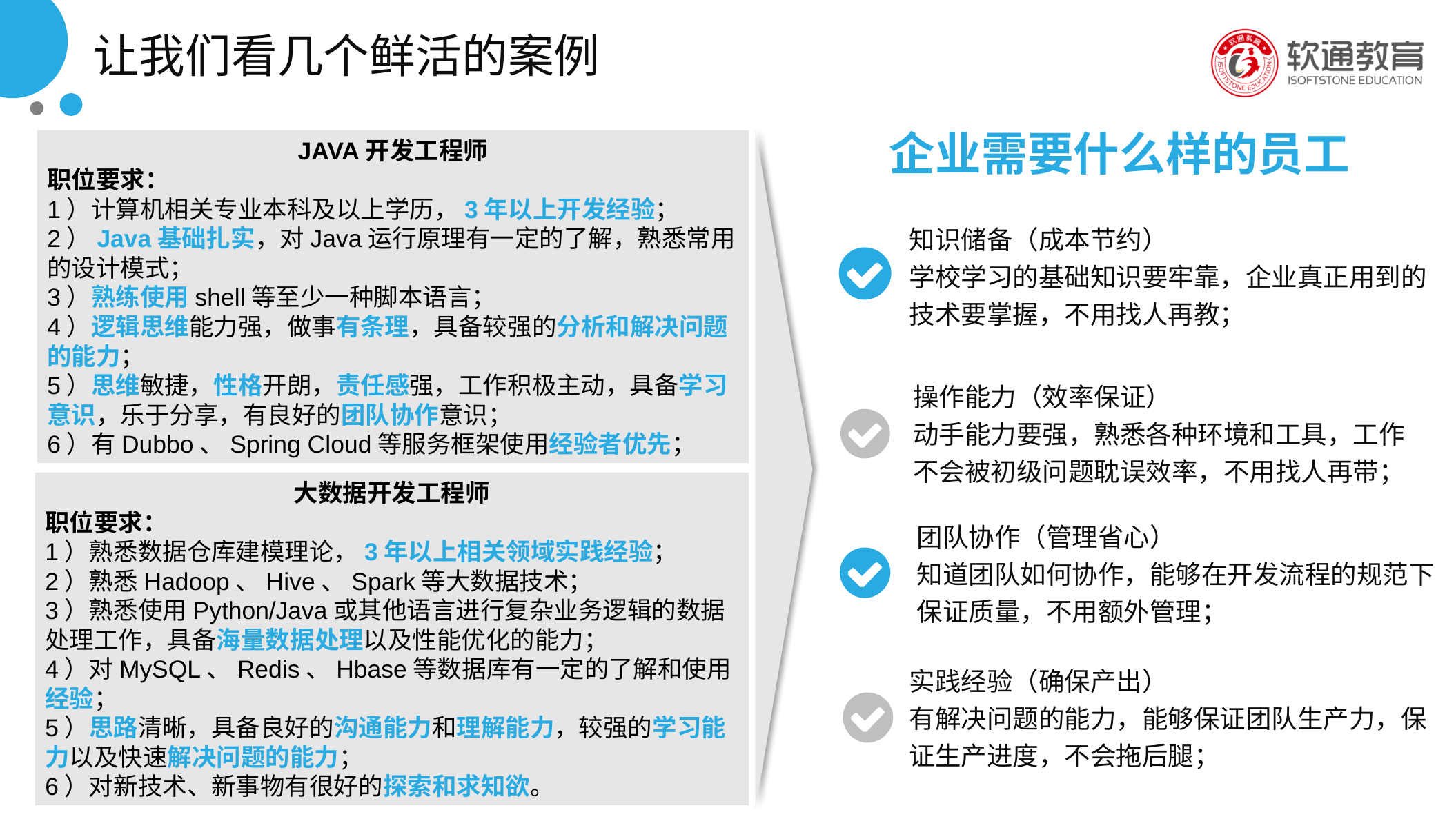

让我们看几个鲜活的案例
企业需要什么样的员工
JAVA开发工程师
职位要求：
1）计算机相关专业本科及以上学历，3年以上开发经验；
2）Java基础扎实，对Java运行原理有一定的了解，熟悉常用的设计模式；
3）熟练使用shell等至少一种脚本语言；
4）逻辑思维能力强，做事有条理，具备较强的分析和解决问题的能力；
5）思维敏捷，性格开朗，责任感强，工作积极主动，具备学习意识，乐于分享，有良好的团队协作意识；
6）有Dubbo、Spring Cloud等服务框架使用经验者优先；
知识储备（成本节约）
学校学习的基础知识要牢靠，企业真正用到的技术要掌握，不用找人再教；

操作能力（效率保证）
动手能力要强，熟悉各种环境和工具，工作不会被初级问题耽误效率，不用找人再带；

大数据开发工程师
职位要求：
1）熟悉数据仓库建模理论，3年以上相关领域实践经验；
2）熟悉Hadoop、Hive、Spark等大数据技术；
3）熟悉使用Python/Java或其他语言进行复杂业务逻辑的数据处理工作，具备海量数据处理以及性能优化的能力；
4）对MySQL、Redis、Hbase等数据库有一定的了解和使用经验；
5）思路清晰，具备良好的沟通能力和理解能力，较强的学习能力以及快速解决问题的能力；
6）对新技术、新事物有很好的探索和求知欲。
团队协作（管理省心）
知道团队如何协作，能够在开发流程的规范下保证质量，不用额外管理；

实践经验（确保产出）
有解决问题的能力，能够保证团队生产力，保证生产进度，不会拖后腿；